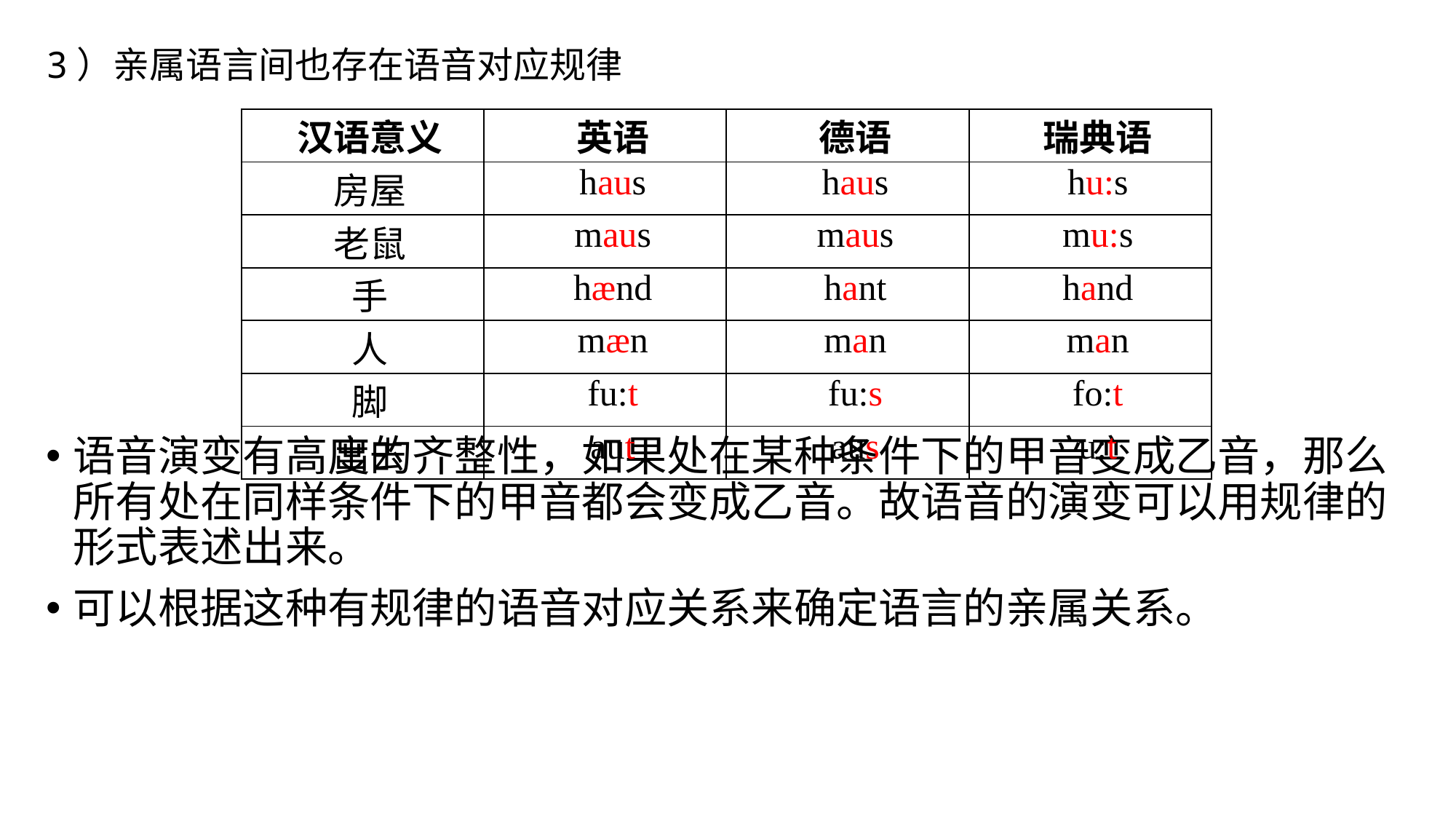

3）亲属语言间也存在语音对应规律

语音演变有高度的齐整性，如果处在某种条件下的甲音变成乙音，那么所有处在同样条件下的甲音都会变成乙音。故语音的演变可以用规律的形式表述出来。
可以根据这种有规律的语音对应关系来确定语言的亲属关系。

| 汉语意义 | 英语 | 德语 | 瑞典语 |
| --- | --- | --- | --- |
| 房屋 | haus | haus | hu:s |
| 老鼠 | maus | maus | mu:s |
| 手 | hænd | hant | hand |
| 人 | mæn | man | man |
| 脚 | fu:t | fu:s | fo:t |
| 出去 | aut | aus | u:t |